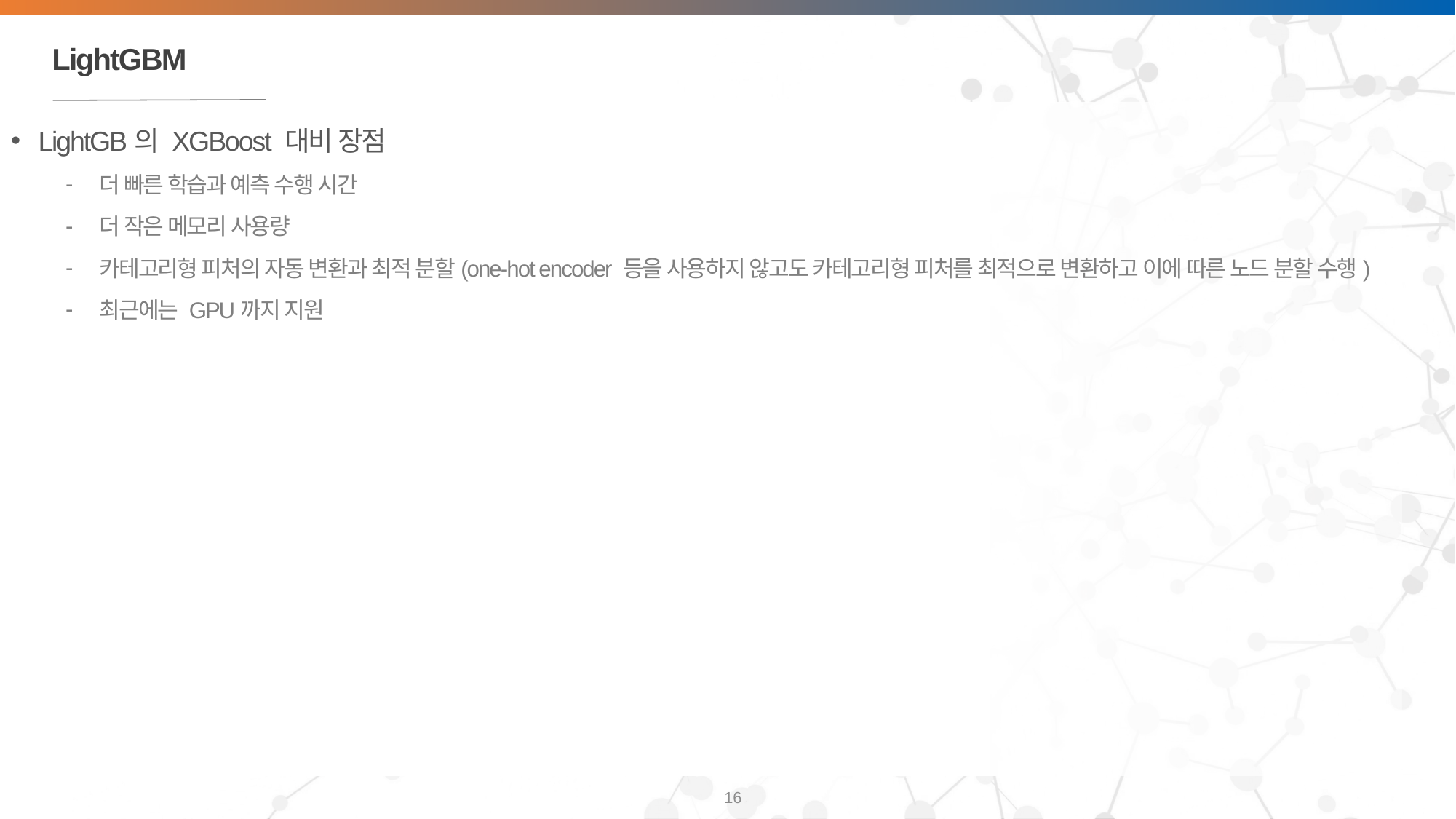

# LightGBM

LightGB의 XGBoost 대비 장점
더 빠른 학습과 예측 수행 시간
더 작은 메모리 사용량
카테고리형 피처의 자동 변환과 최적 분할(one-hot encoder 등을 사용하지 않고도 카테고리형 피처를 최적으로 변환하고 이에 따른 노드 분할 수행)
최근에는 GPU까지 지원
16